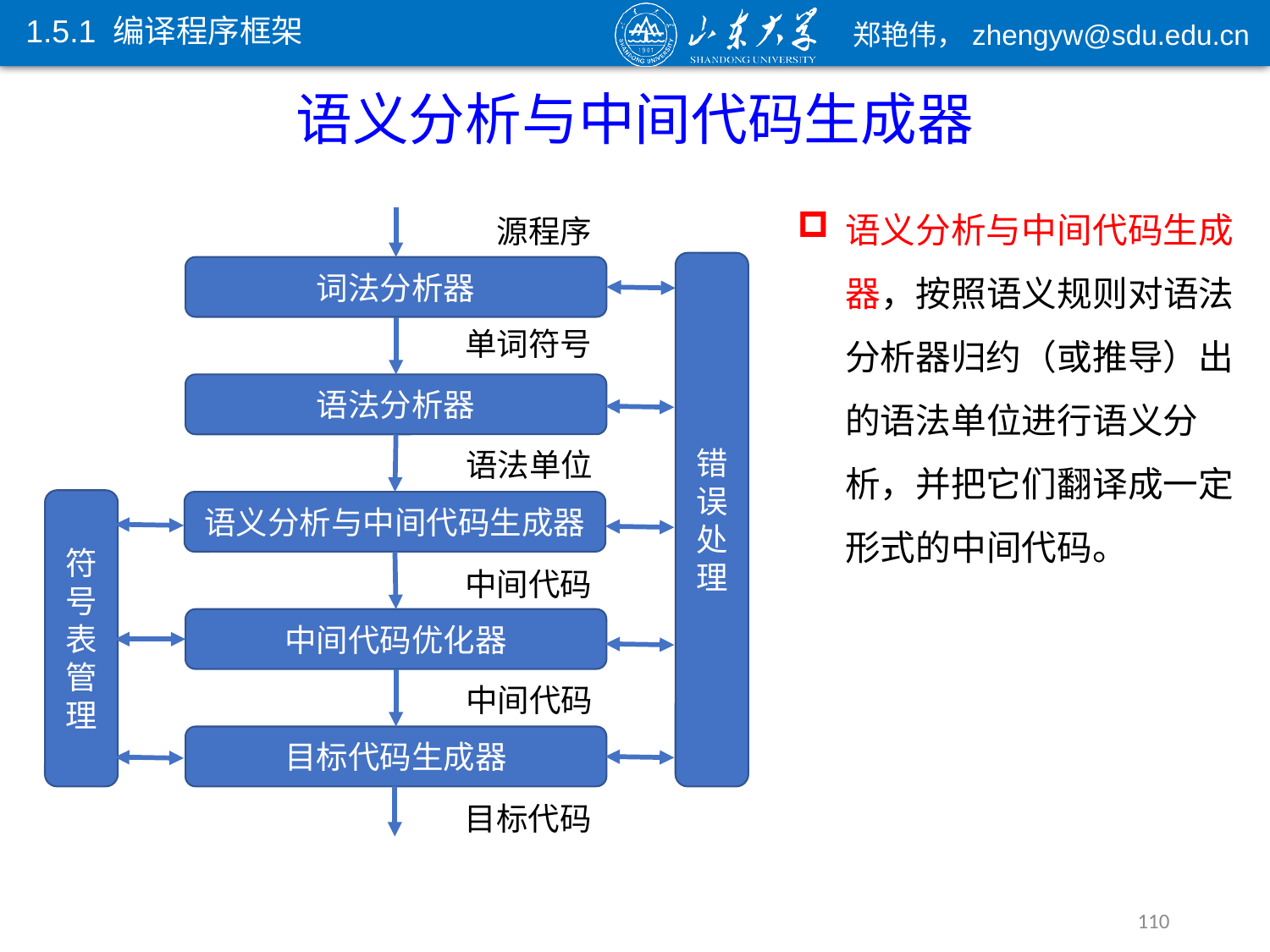

1.5.1 编译程序框架
语义分析与中间代码生成器
语义分析与中间代码生成器，按照语义规则对语法分析器归约（或推导）出的语法单位进行语义分析，并把它们翻译成一定形式的中间代码。
源程序
错误处理
词法分析器
单词符号
语法分析器
语法单位
符号表管理
语义分析与中间代码生成器
中间代码
中间代码优化器
中间代码
目标代码生成器
目标代码
110